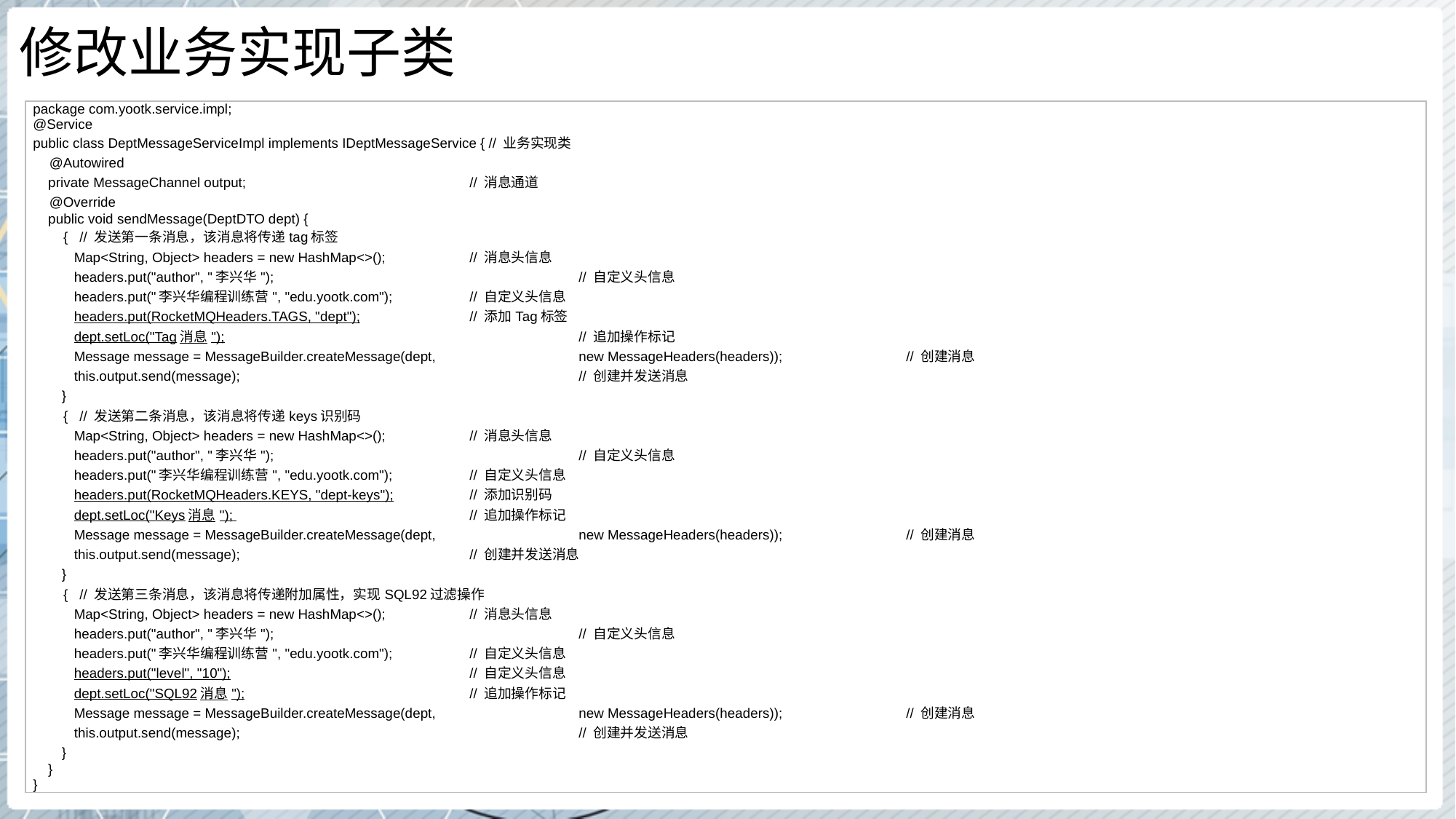

# 修改业务实现子类
| package com.yootk.service.impl; @Service public class DeptMessageServiceImpl implements IDeptMessageService { // 业务实现类 @Autowired private MessageChannel output; // 消息通道 @Override public void sendMessage(DeptDTO dept) { { // 发送第一条消息，该消息将传递tag标签 Map<String, Object> headers = new HashMap<>(); // 消息头信息 headers.put("author", "李兴华"); // 自定义头信息 headers.put("李兴华编程训练营", "edu.yootk.com"); // 自定义头信息 headers.put(RocketMQHeaders.TAGS, "dept"); // 添加Tag标签 dept.setLoc("Tag消息"); // 追加操作标记 Message message = MessageBuilder.createMessage(dept, new MessageHeaders(headers)); // 创建消息 this.output.send(message); // 创建并发送消息 } { // 发送第二条消息，该消息将传递keys识别码 Map<String, Object> headers = new HashMap<>(); // 消息头信息 headers.put("author", "李兴华"); // 自定义头信息 headers.put("李兴华编程训练营", "edu.yootk.com"); // 自定义头信息 headers.put(RocketMQHeaders.KEYS, "dept-keys"); // 添加识别码 dept.setLoc("Keys消息"); // 追加操作标记 Message message = MessageBuilder.createMessage(dept, new MessageHeaders(headers)); // 创建消息 this.output.send(message); // 创建并发送消息 } { // 发送第三条消息，该消息将传递附加属性，实现SQL92过滤操作 Map<String, Object> headers = new HashMap<>(); // 消息头信息 headers.put("author", "李兴华"); // 自定义头信息 headers.put("李兴华编程训练营", "edu.yootk.com"); // 自定义头信息 headers.put("level", "10"); // 自定义头信息 dept.setLoc("SQL92消息"); // 追加操作标记 Message message = MessageBuilder.createMessage(dept, new MessageHeaders(headers)); // 创建消息 this.output.send(message); // 创建并发送消息 } } } |
| --- |